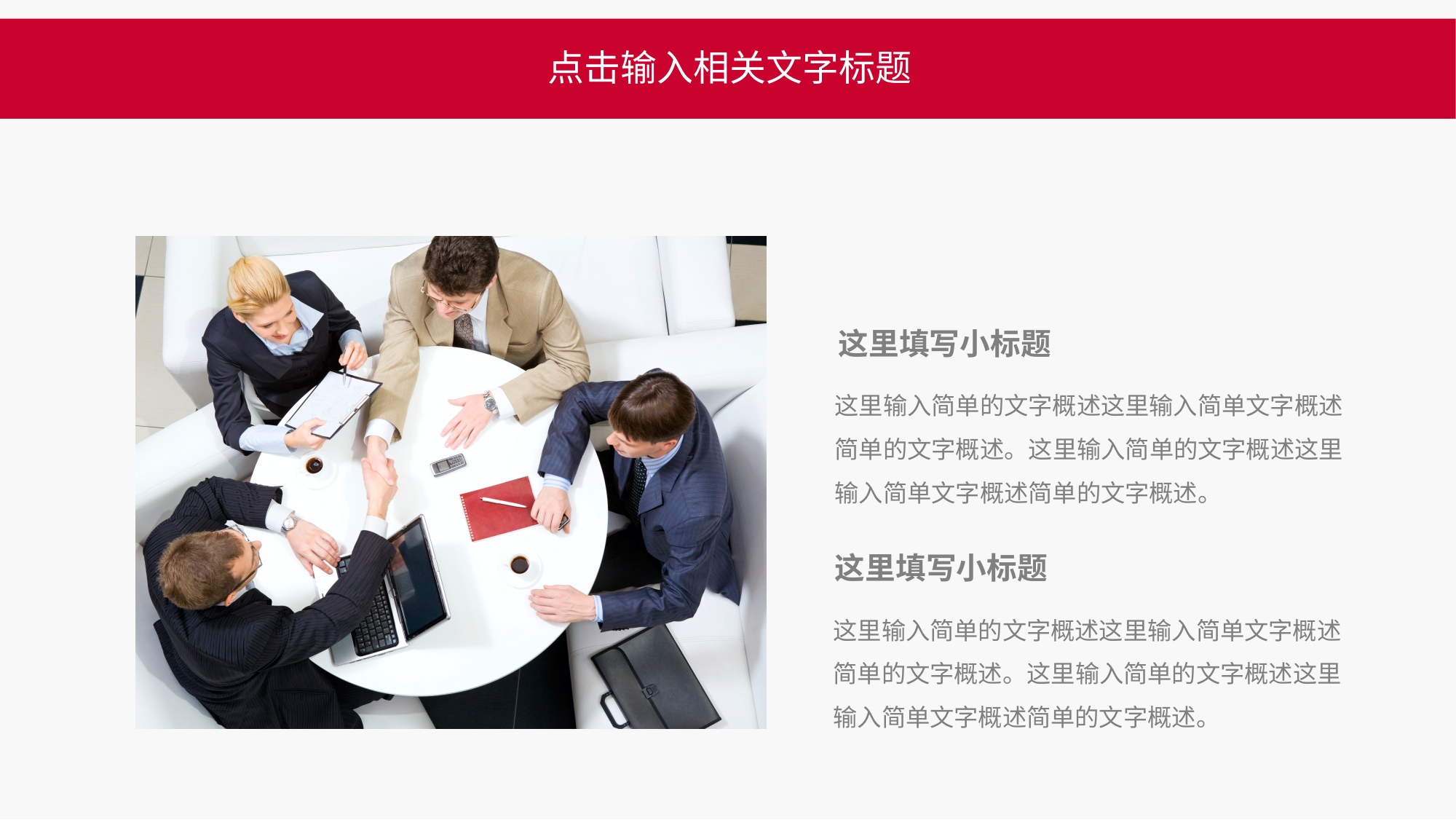

点击输入相关文字标题

这里填写小标题
这里输入简单的文字概述这里输入简单文字概述简单的文字概述。这里输入简单的文字概述这里输入简单文字概述简单的文字概述。
这里填写小标题
这里输入简单的文字概述这里输入简单文字概述简单的文字概述。这里输入简单的文字概述这里输入简单文字概述简单的文字概述。